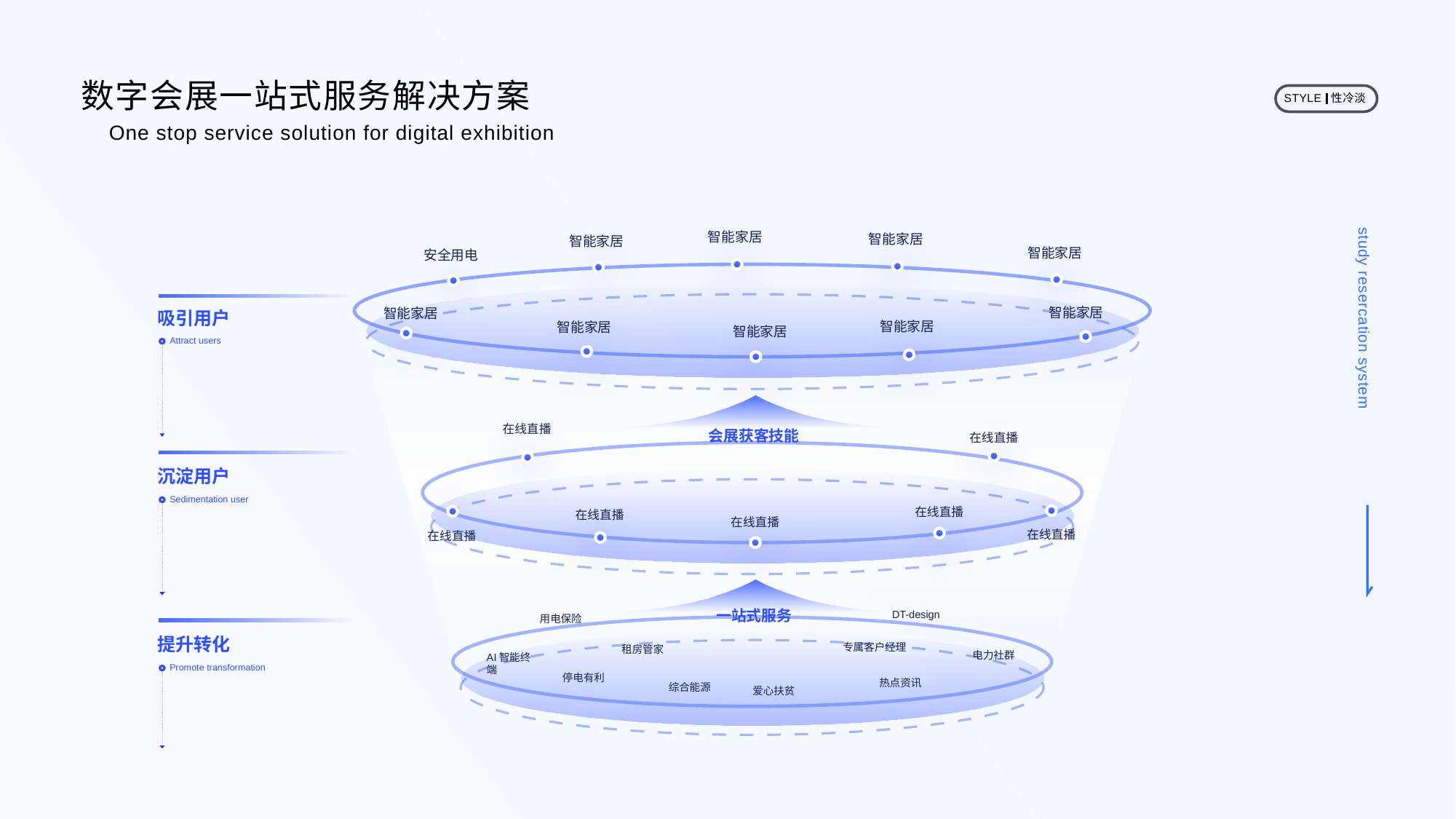

数字会展一站式服务解决方案

STYLE
性冷淡

One stop service solution for digital exhibition
智能家居
智能家居
智能家居
智能家居
安全用电

智能家居
智能家居
吸引用户

智能家居
智能家居
智能家居
study resercation system

Attract users

在线直播
会展获客技能
在线直播

沉淀用户

Sedimentation user

在线直播

在线直播
在线直播
在线直播

在线直播

一站式服务
DT-design
用电保险

提升转化

专属客户经理
租房管家
电力社群
AI智能终端
Promote transformation

停电有利
热点资讯
综合能源
爱心扶贫